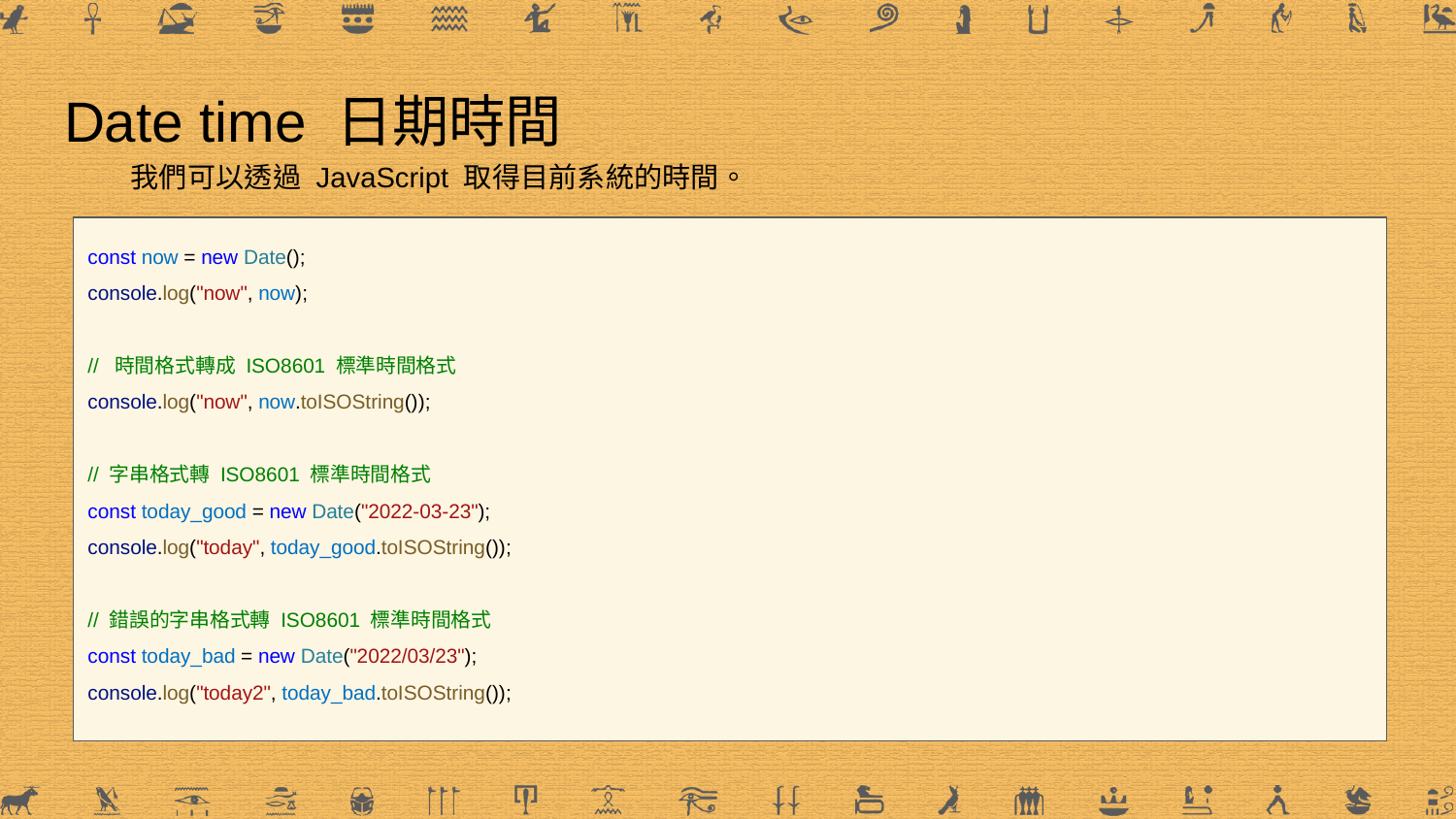

# Date time 日期時間
我們可以透過 JavaScript 取得目前系統的時間。
const now = new Date();
console.log("now", now);

//  時間格式轉成 ISO8601 標準時間格式
console.log("now", now.toISOString());

// 字串格式轉 ISO8601 標準時間格式
const today_good = new Date("2022-03-23");
console.log("today", today_good.toISOString());

// 錯誤的字串格式轉 ISO8601 標準時間格式
const today_bad = new Date("2022/03/23");
console.log("today2", today_bad.toISOString());